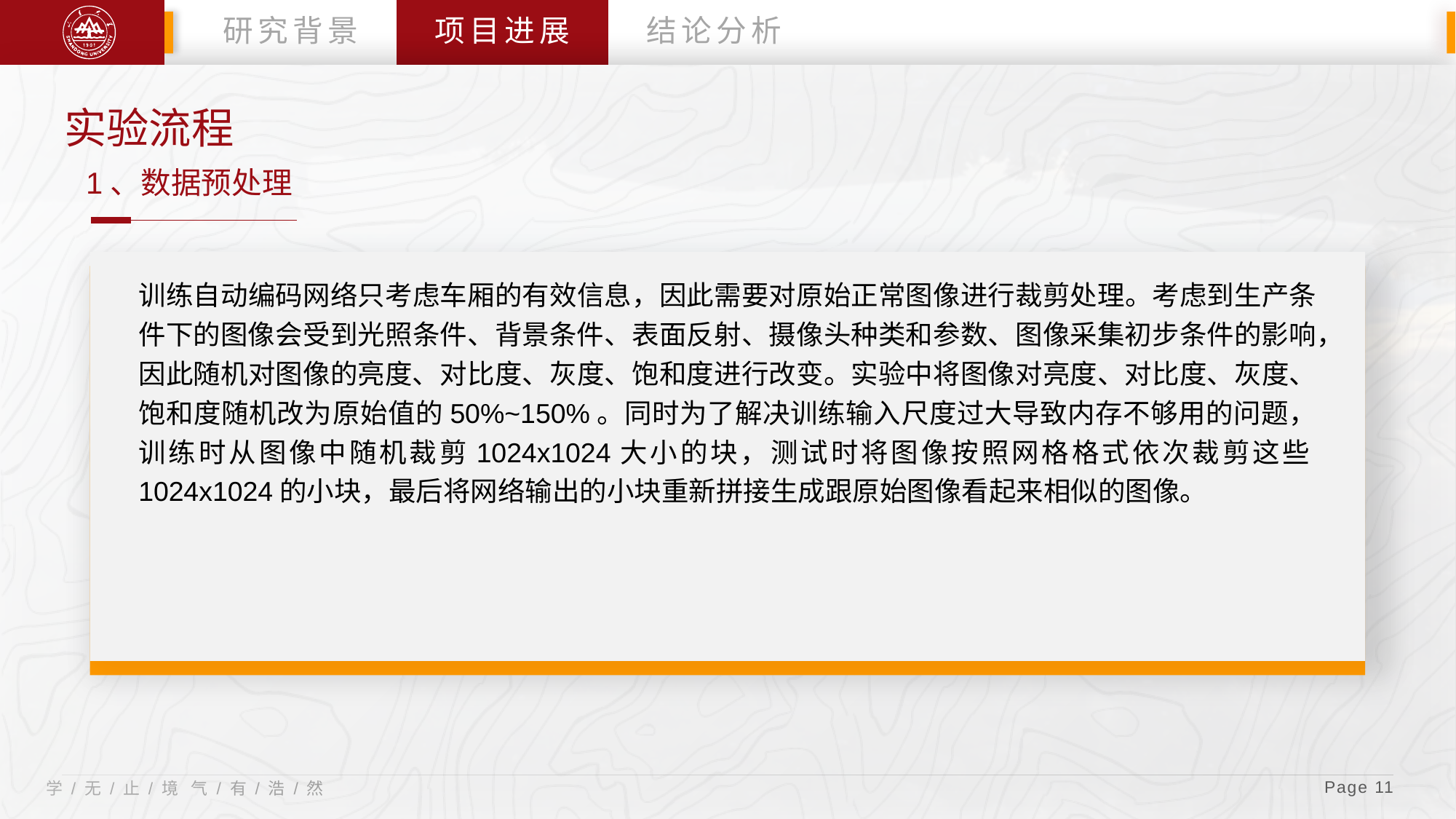

研究背景
项目进展
结论分析
实验流程
1、数据预处理

训练自动编码网络只考虑车厢的有效信息，因此需要对原始正常图像进行裁剪处理。考虑到生产条件下的图像会受到光照条件、背景条件、表面反射、摄像头种类和参数、图像采集初步条件的影响，因此随机对图像的亮度、对比度、灰度、饱和度进行改变。实验中将图像对亮度、对比度、灰度、饱和度随机改为原始值的50%~150%。同时为了解决训练输入尺度过大导致内存不够用的问题，训练时从图像中随机裁剪1024x1024大小的块，测试时将图像按照网格格式依次裁剪这些1024x1024的小块，最后将网络输出的小块重新拼接生成跟原始图像看起来相似的图像。
  Page 11